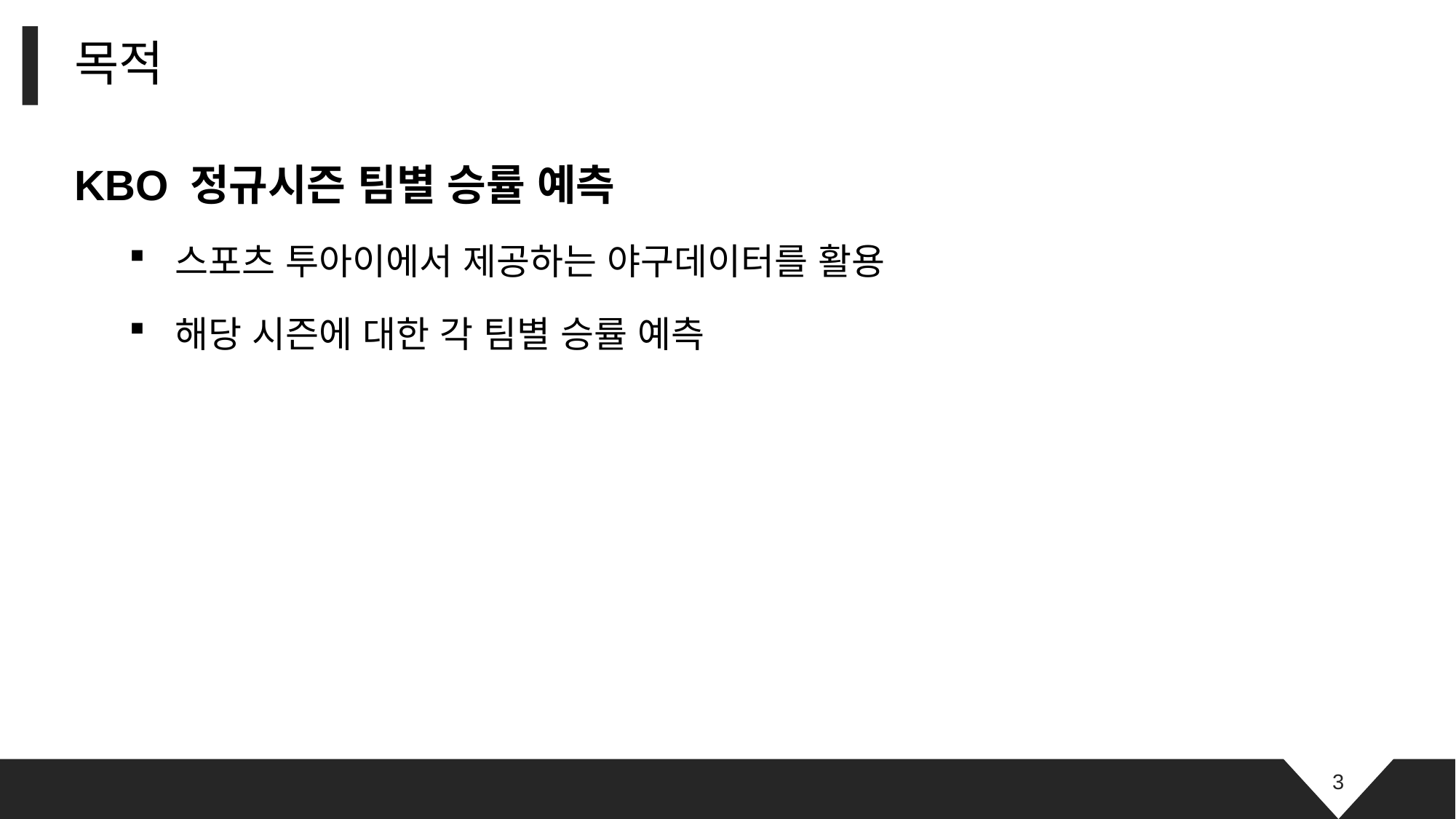

# 목적
KBO 정규시즌 팀별 승률 예측
 스포츠 투아이에서 제공하는 야구데이터를 활용
 해당 시즌에 대한 각 팀별 승률 예측

3